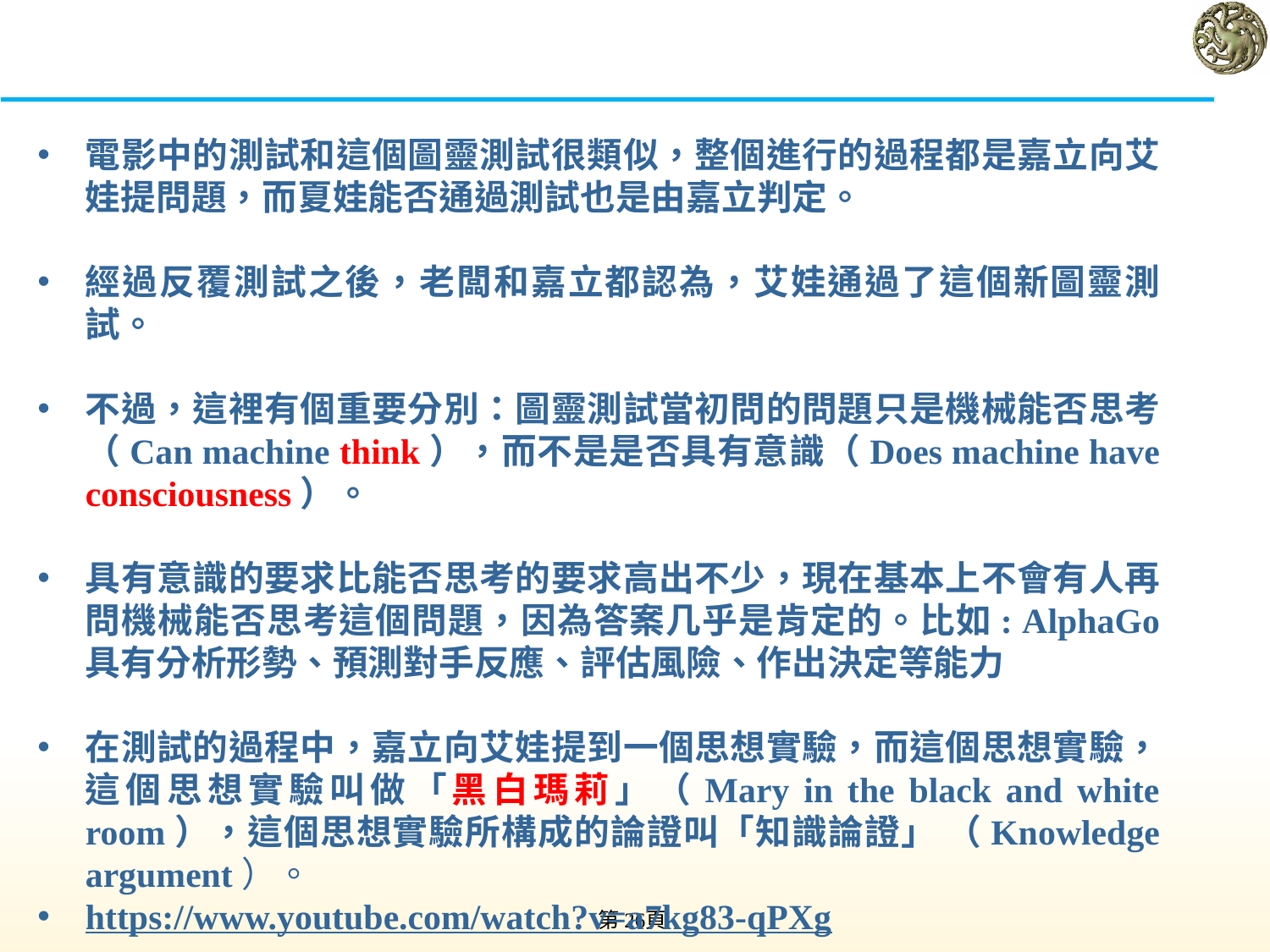

#
電影中的測試和這個圖靈測試很類似，整個進行的過程都是嘉立向艾娃提問題，而夏娃能否通過測試也是由嘉立判定。

經過反覆測試之後，老闆和嘉立都認為，艾娃通過了這個新圖靈測試。

不過，這裡有個重要分別：圖靈測試當初問的問題只是機械能否思考（Can machine think），而不是是否具有意識（Does machine have consciousness）。

具有意識的要求比能否思考的要求高出不少，現在基本上不會有人再問機械能否思考這個問題，因為答案几乎是肯定的。比如: AlphaGo 具有分析形勢、預測對手反應、評估風險、作出決定等能力

在測試的過程中，嘉立向艾娃提到一個思想實驗，而這個思想實驗，這個思想實驗叫做「黑白瑪莉」（Mary in the black and white room），這個思想實驗所構成的論證叫「知識論證」 （Knowledge argument）。
https://www.youtube.com/watch?v=a7kg83-qPXg